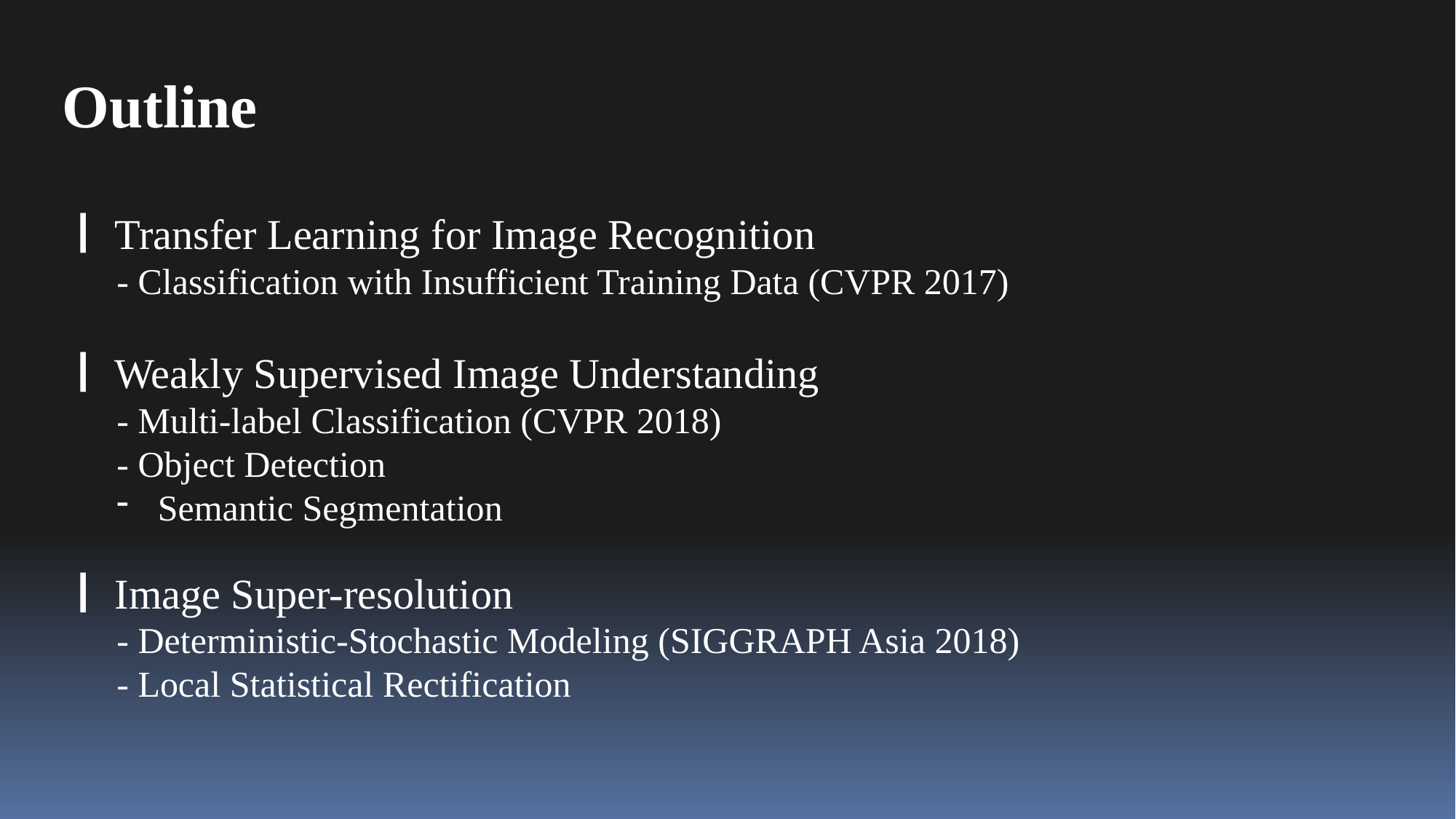

Outline
丨Transfer Learning for Image Recognition
- Classification with Insufficient Training Data (CVPR 2017)

丨Weakly Supervised Image Understanding
- Multi-label Classification (CVPR 2018)
- Object Detection
Semantic Segmentation

丨Image Super-resolution
- Deterministic-Stochastic Modeling (SIGGRAPH Asia 2018)
- Local Statistical Rectification